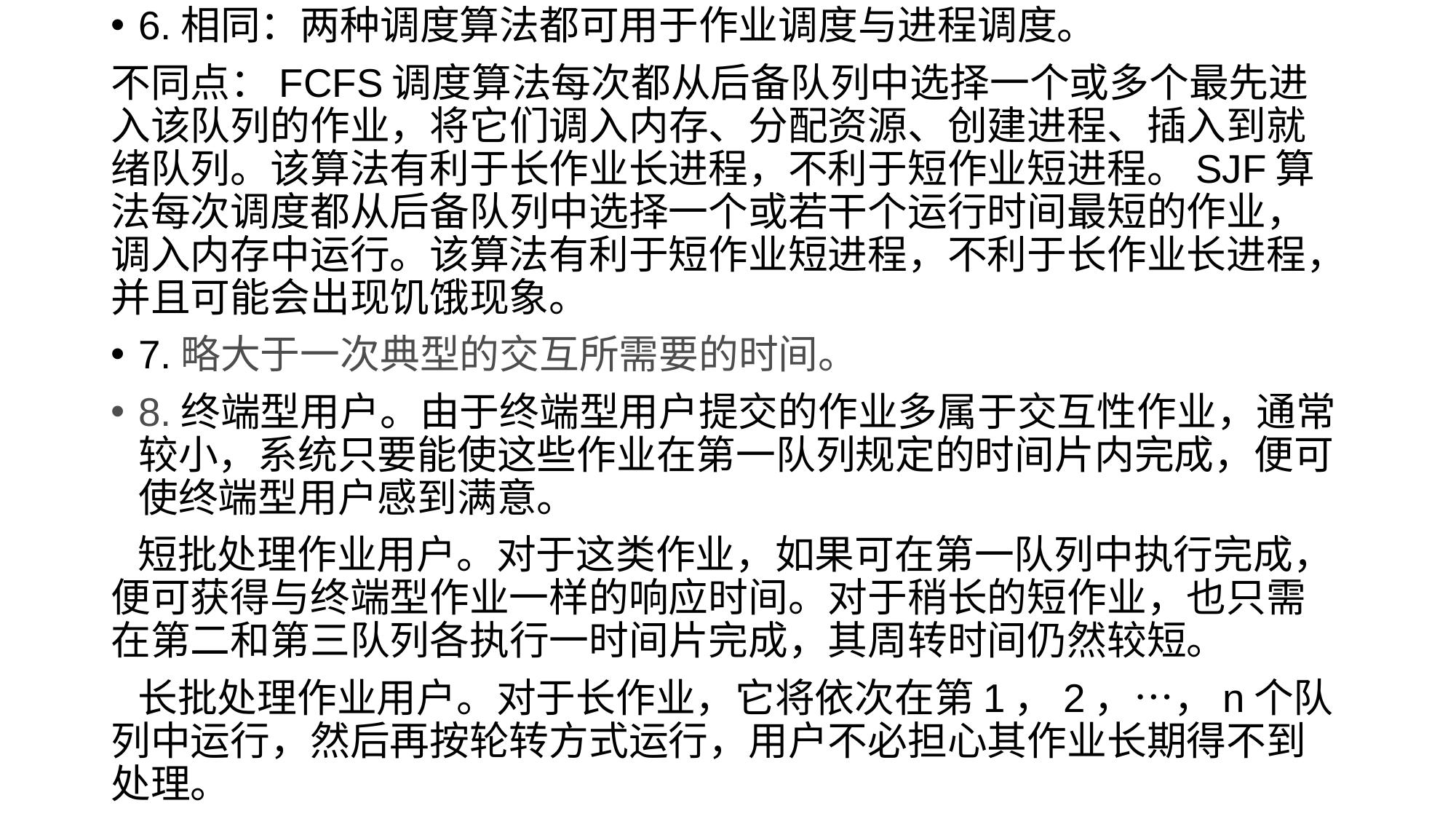

6.相同：两种调度算法都可用于作业调度与进程调度。
不同点：FCFS调度算法每次都从后备队列中选择一个或多个最先进入该队列的作业，将它们调入内存、分配资源、创建进程、插入到就绪队列。该算法有利于长作业长进程，不利于短作业短进程。SJF算法每次调度都从后备队列中选择一个或若干个运行时间最短的作业，调入内存中运行。该算法有利于短作业短进程，不利于长作业长进程，并且可能会出现饥饿现象。
7.略大于一次典型的交互所需要的时间。
8.终端型用户。由于终端型用户提交的作业多属于交互性作业，通常较小，系统只要能使这些作业在第一队列规定的时间片内完成，便可使终端型用户感到满意。
  短批处理作业用户。对于这类作业，如果可在第一队列中执行完成，便可获得与终端型作业一样的响应时间。对于稍长的短作业，也只需在第二和第三队列各执行一时间片完成，其周转时间仍然较短。
  长批处理作业用户。对于长作业，它将依次在第1，2，…，n个队列中运行，然后再按轮转方式运行，用户不必担心其作业长期得不到处理。